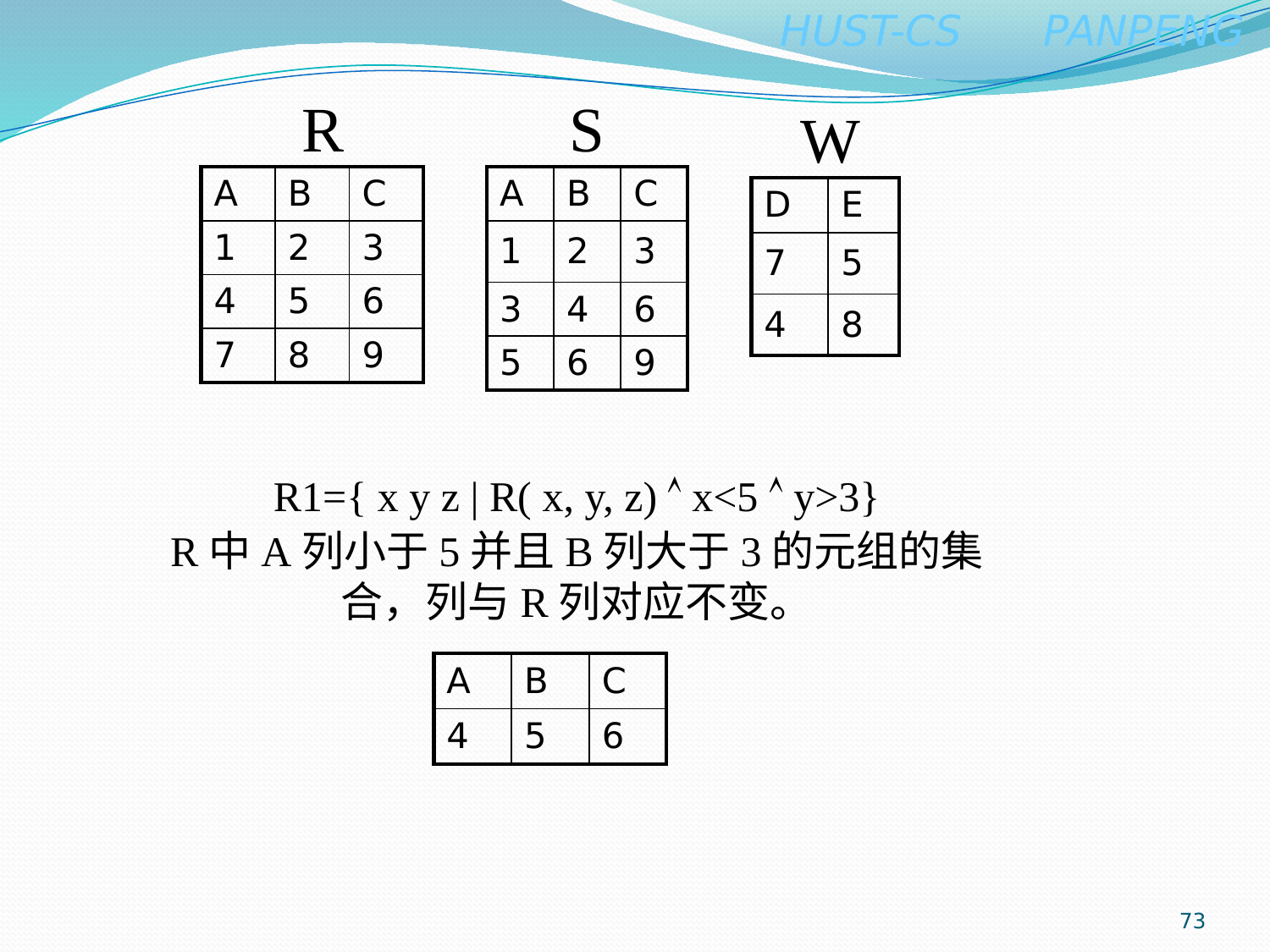

R
S
W
| A | B | C |
| --- | --- | --- |
| 1 | 2 | 3 |
| 4 | 5 | 6 |
| 7 | 8 | 9 |
| A | B | C |
| --- | --- | --- |
| 1 | 2 | 3 |
| 3 | 4 | 6 |
| 5 | 6 | 9 |
| D | E |
| --- | --- |
| 7 | 5 |
| 4 | 8 |
R1={ x y z | R( x, y, z) ∧ x<5 ∧ y>3}
R中A列小于5并且B列大于3的元组的集合，列与R列对应不变。
| A | B | C |
| --- | --- | --- |
| 4 | 5 | 6 |
73